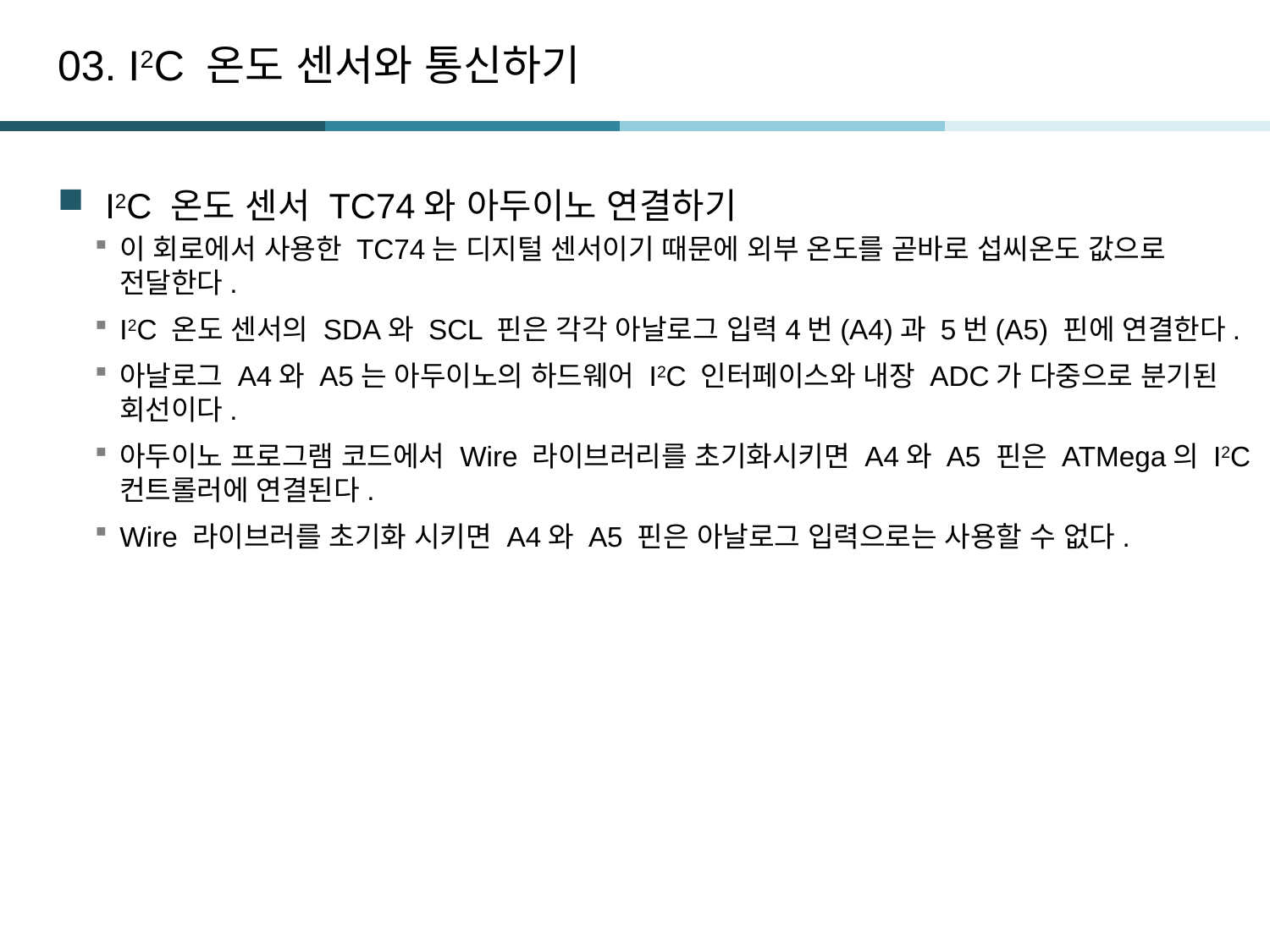

# 03. I2C 온도 센서와 통신하기
I2C 온도 센서 TC74와 아두이노 연결하기
이 회로에서 사용한 TC74는 디지털 센서이기 때문에 외부 온도를 곧바로 섭씨온도 값으로 전달한다.
I2C 온도 센서의 SDA와 SCL 핀은 각각 아날로그 입력4번(A4)과 5번(A5) 핀에 연결한다.
아날로그 A4와 A5는 아두이노의 하드웨어 I2C 인터페이스와 내장 ADC가 다중으로 분기된 회선이다.
아두이노 프로그램 코드에서 Wire 라이브러리를 초기화시키면 A4와 A5 핀은 ATMega의 I2C 컨트롤러에 연결된다.
Wire 라이브러를 초기화 시키면 A4와 A5 핀은 아날로그 입력으로는 사용할 수 없다.